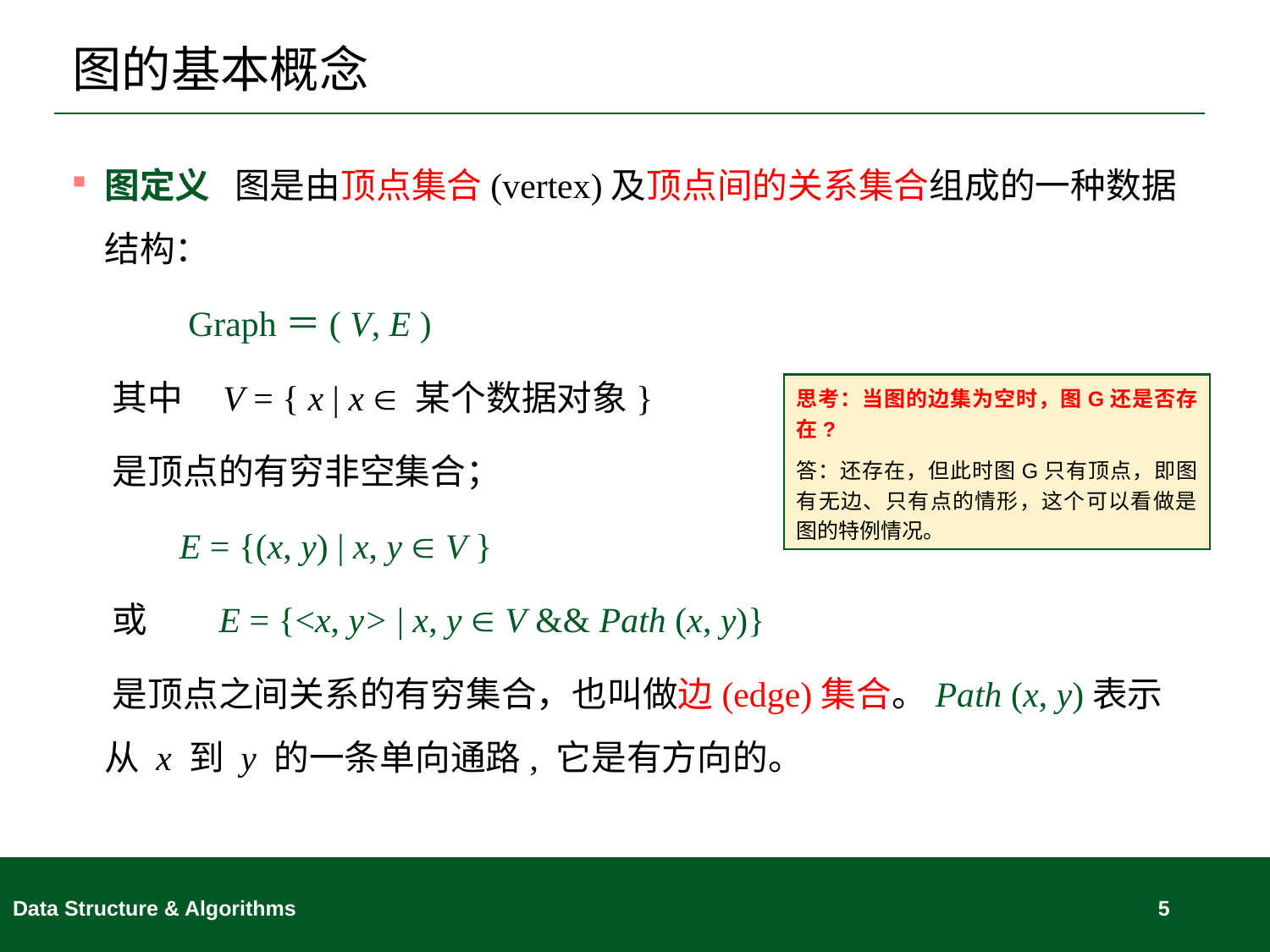

# 图的基本概念
图定义   图是由顶点集合(vertex)及顶点间的关系集合组成的一种数据结构：
             Graph＝( V, E )
    其中    V = { x | x ∈ 某个数据对象}
    是顶点的有穷非空集合；
            E = {(x, y) | x, y ∈ V }
    或        E = {<x, y> | x, y ∈ V && Path (x, y)}
    是顶点之间关系的有穷集合，也叫做边(edge)集合。Path (x, y)表示从 x 到 y 的一条单向通路, 它是有方向的。
思考：当图的边集为空时，图G还是否存在?
答：还存在，但此时图G只有顶点，即图有无边、只有点的情形，这个可以看做是图的特例情况。
Data Structure & Algorithms
5